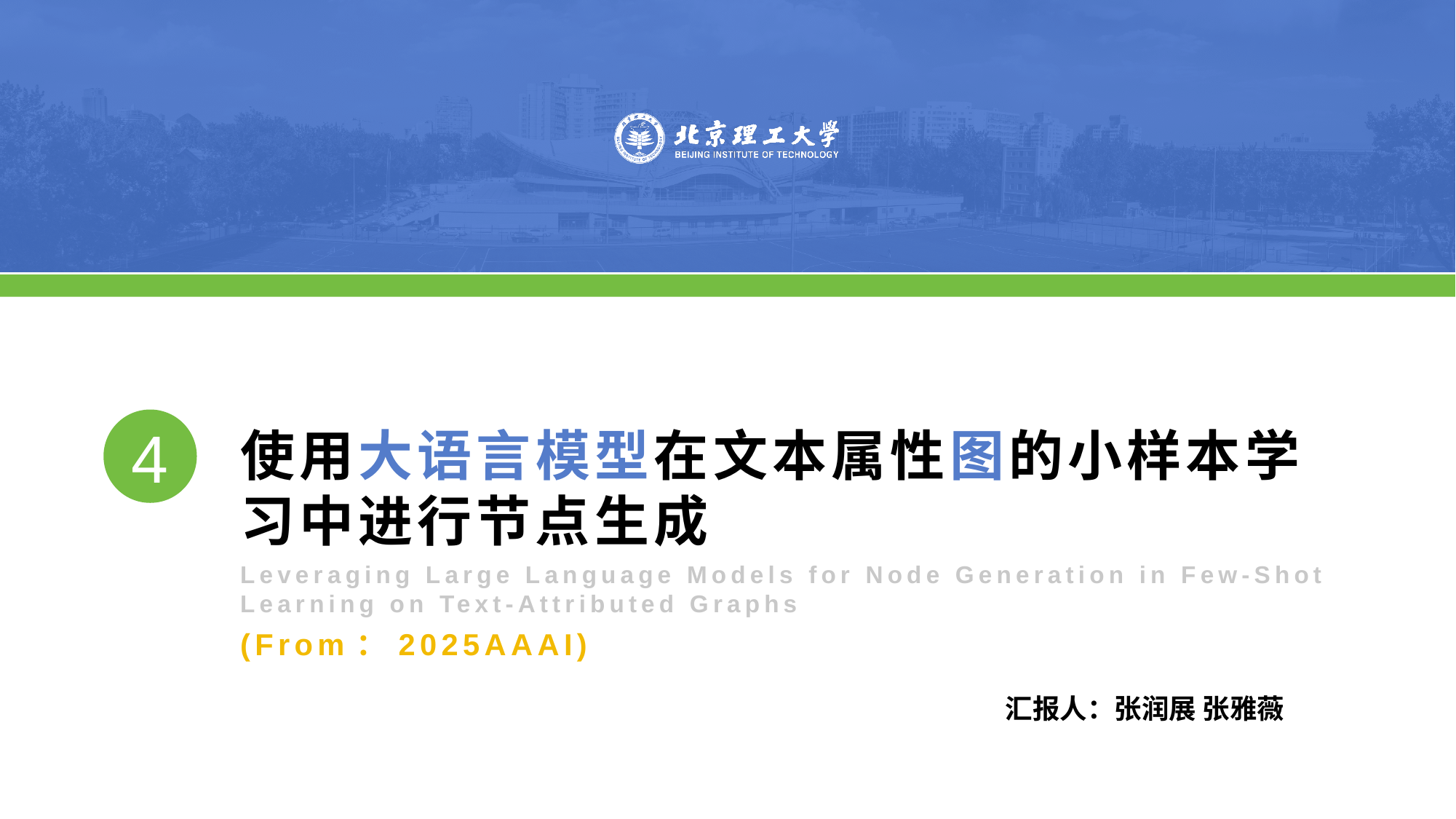

4
使用大语言模型在文本属性图的小样本学习中进行节点生成
Leveraging Large Language Models for Node Generation in Few-Shot Learning on Text-Attributed Graphs
(From：2025AAAI)
汇报人：张润展 张雅薇